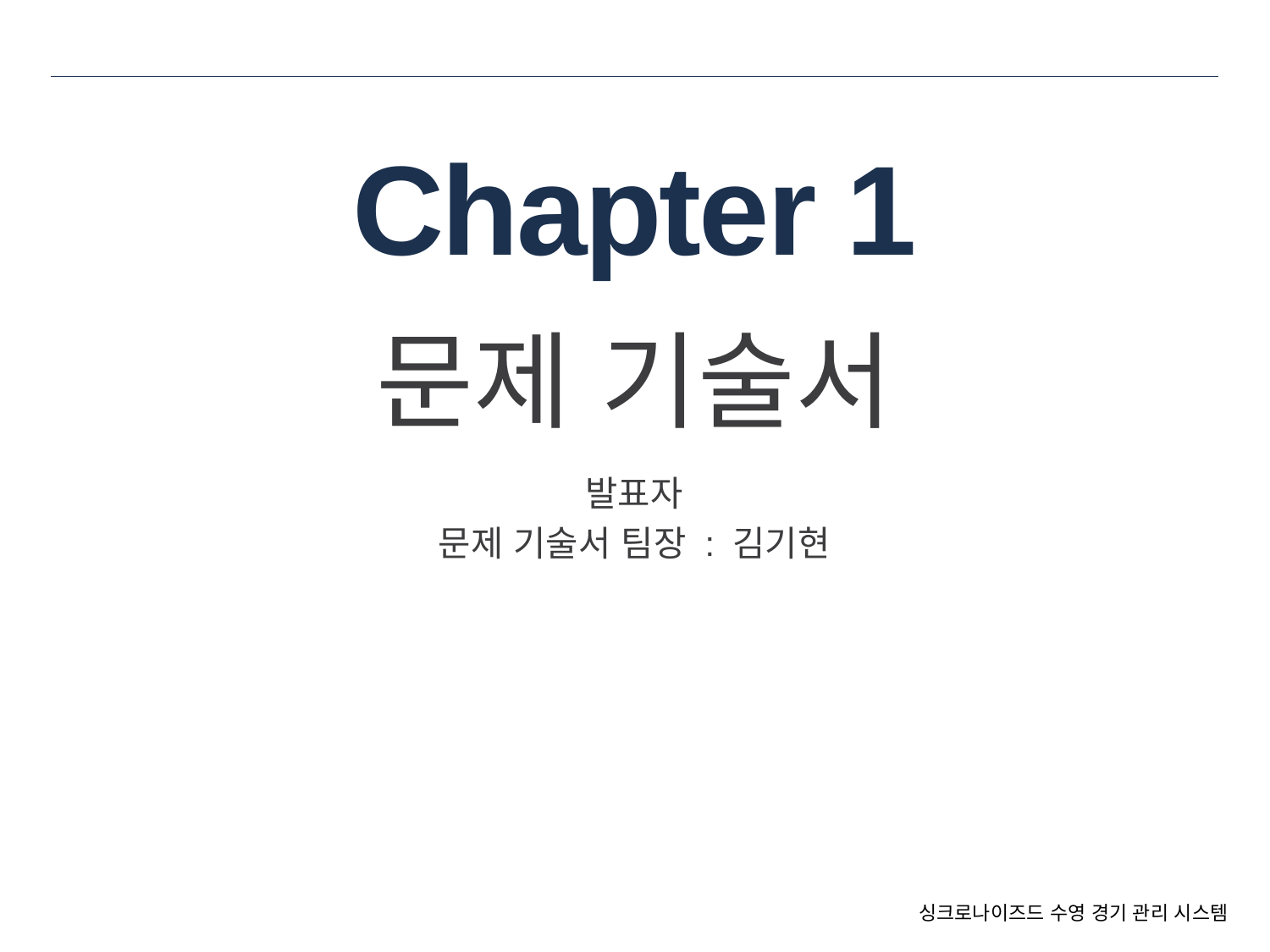

# Chapter 1
문제 기술서
발표자
문제 기술서 팀장 : 김기현
싱크로나이즈드 수영 경기 관리 시스템